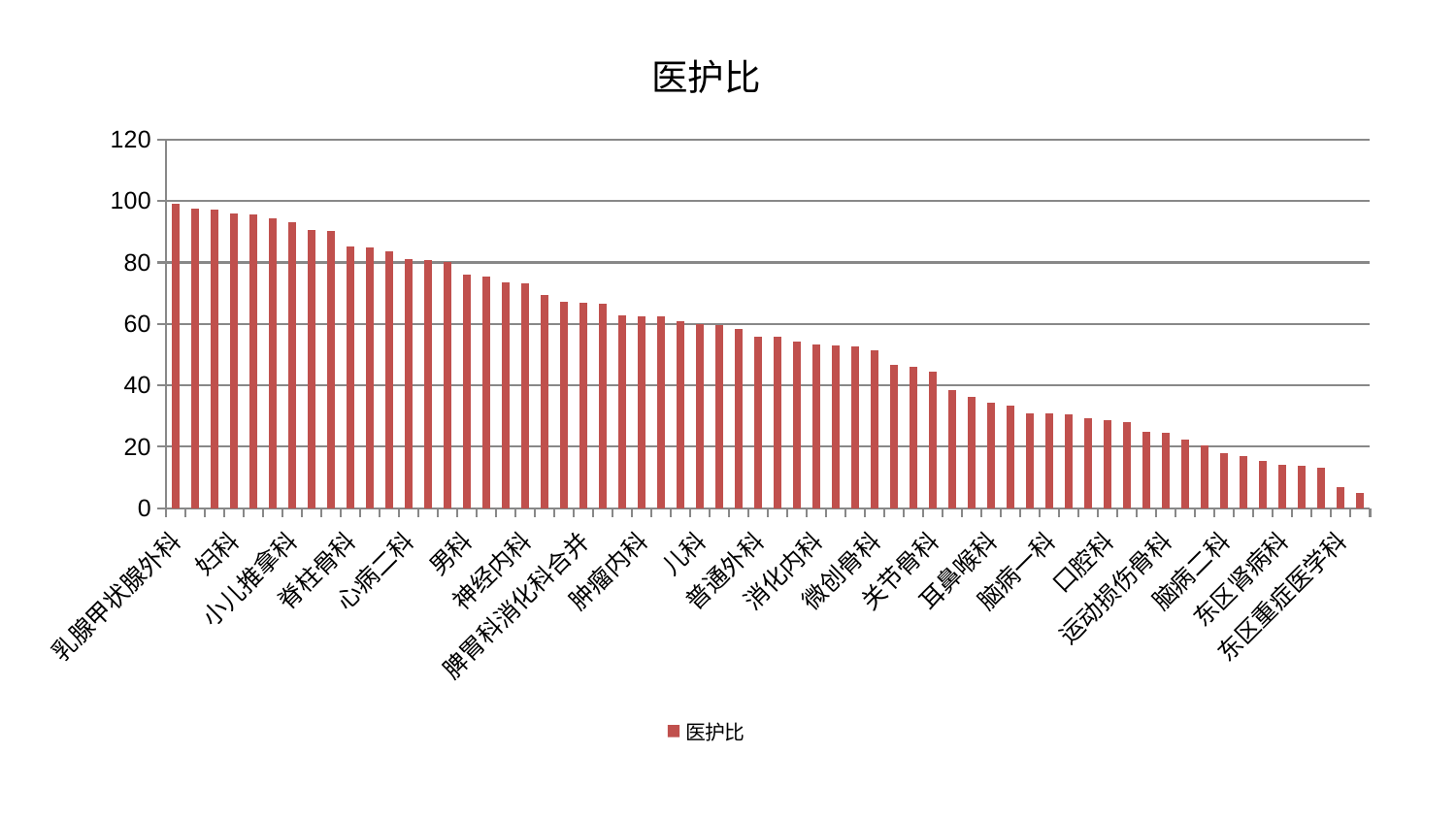

### Chart: 医护比

| Category | 医护比 |
|---|---|
| 乳腺甲状腺外科 | 99.26650784445515 |
| 肾脏内科 | 97.63575184689203 |
| 脾胃病科 | 97.17582854631475 |
| 妇科 | 95.99451412908377 |
| 心病四科 | 95.59493306668645 |
| 肝胆外科 | 94.39544680347143 |
| 小儿推拿科 | 93.25974759871212 |
| 美容皮肤科 | 90.67767052964784 |
| 内分泌科 | 90.26261297217111 |
| 脊柱骨科 | 85.22878029073048 |
| 脑病三科 | 84.81373502702083 |
| 医院 | 83.6806288671983 |
| 心病二科 | 81.08578927019519 |
| 心病三科 | 80.65463165186976 |
| 皮肤科 | 80.0358826589394 |
| 男科 | 76.1383065292358 |
| 推拿科 | 75.54893109258056 |
| 西区重症医学科 | 73.47367528220472 |
| 神经内科 | 73.36653052822157 |
| 眼科 | 69.42387454536157 |
| 显微骨科 | 67.19697443328208 |
| 脾胃科消化科合并 | 66.920352532244 |
| 治未病中心 | 66.46589500059446 |
| 血液科 | 62.69908317867365 |
| 肿瘤内科 | 62.52188980052358 |
| 风湿病科 | 62.44160328554172 |
| 创伤骨科 | 60.87004122493986 |
| 儿科 | 60.00733733162671 |
| 产科 | 59.4850239883677 |
| 周围血管科 | 58.310305313597425 |
| 普通外科 | 55.91726110924109 |
| 针灸科 | 55.90423691180328 |
| 妇科妇二科合并 | 54.24634430690753 |
| 消化内科 | 53.392362809307635 |
| 心病一科 | 53.10578785594973 |
| 重症医学科 | 52.700350269525245 |
| 微创骨科 | 51.39328231445823 |
| 肛肠科 | 46.697314961401574 |
| 肝病科 | 45.97910207763889 |
| 关节骨科 | 44.54553213797874 |
| 心血管内科 | 38.485080876991695 |
| 老年医学科 | 36.15153891027445 |
| 耳鼻喉科 | 34.40162082390184 |
| 中医经典科 | 33.419779642329914 |
| 呼吸内科 | 30.985698686199182 |
| 脑病一科 | 30.72806679288005 |
| 中医外治中心 | 30.486516813977914 |
| 胸外科 | 29.25916234603727 |
| 口腔科 | 28.647039450875567 |
| 妇二科 | 28.15712484520474 |
| 肾病科 | 24.92437374405725 |
| 运动损伤骨科 | 24.654838945802982 |
| 神经外科 | 22.435405579813516 |
| 泌尿外科 | 20.349520140277157 |
| 脑病二科 | 17.87683871177792 |
| 综合内科 | 17.105542103871095 |
| 小儿骨科 | 15.380958371924258 |
| 东区肾病科 | 14.294733557516338 |
| 康复科 | 13.965429038816723 |
| 骨科 | 13.311674409711527 |
| 东区重症医学科 | 6.993411417060491 |
| 身心医学科 | 4.8571092637948565 |
86